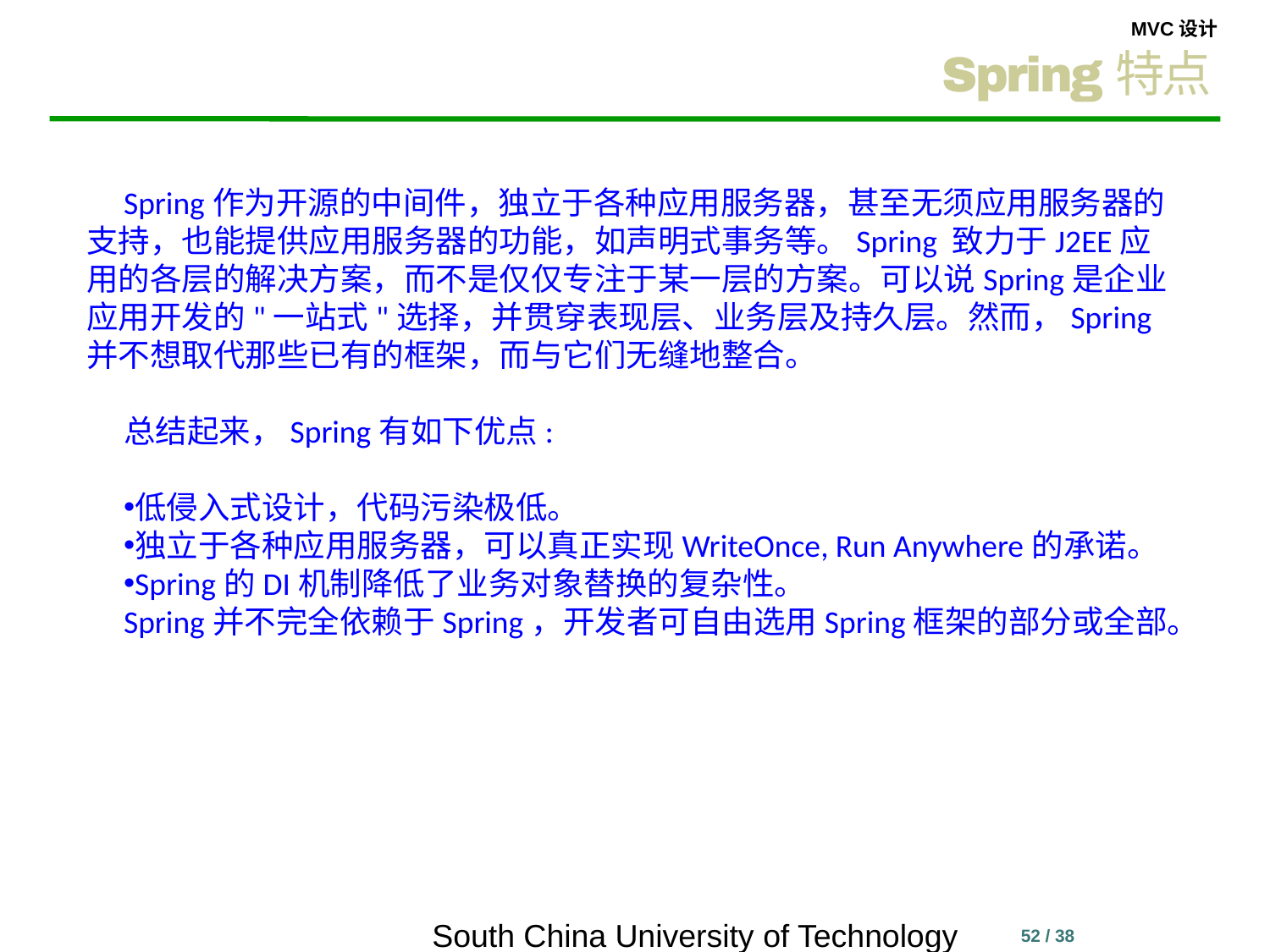

Spring特点
Spring作为开源的中间件，独立于各种应用服务器，甚至无须应用服务器的支持，也能提供应用服务器的功能，如声明式事务等。Spring 致力于J2EE应用的各层的解决方案，而不是仅仅专注于某一层的方案。可以说Spring是企业应用开发的"一站式"选择，并贯穿表现层、业务层及持久层。然而，Spring并不想取代那些已有的框架，而与它们无缝地整合。

总结起来，Spring有如下优点:

低侵入式设计，代码污染极低。
独立于各种应用服务器，可以真正实现WriteOnce, Run Anywhere的承诺。
Spring的DI机制降低了业务对象替换的复杂性。
Spring并不完全依赖于Spring，开发者可自由选用Spring框架的部分或全部。